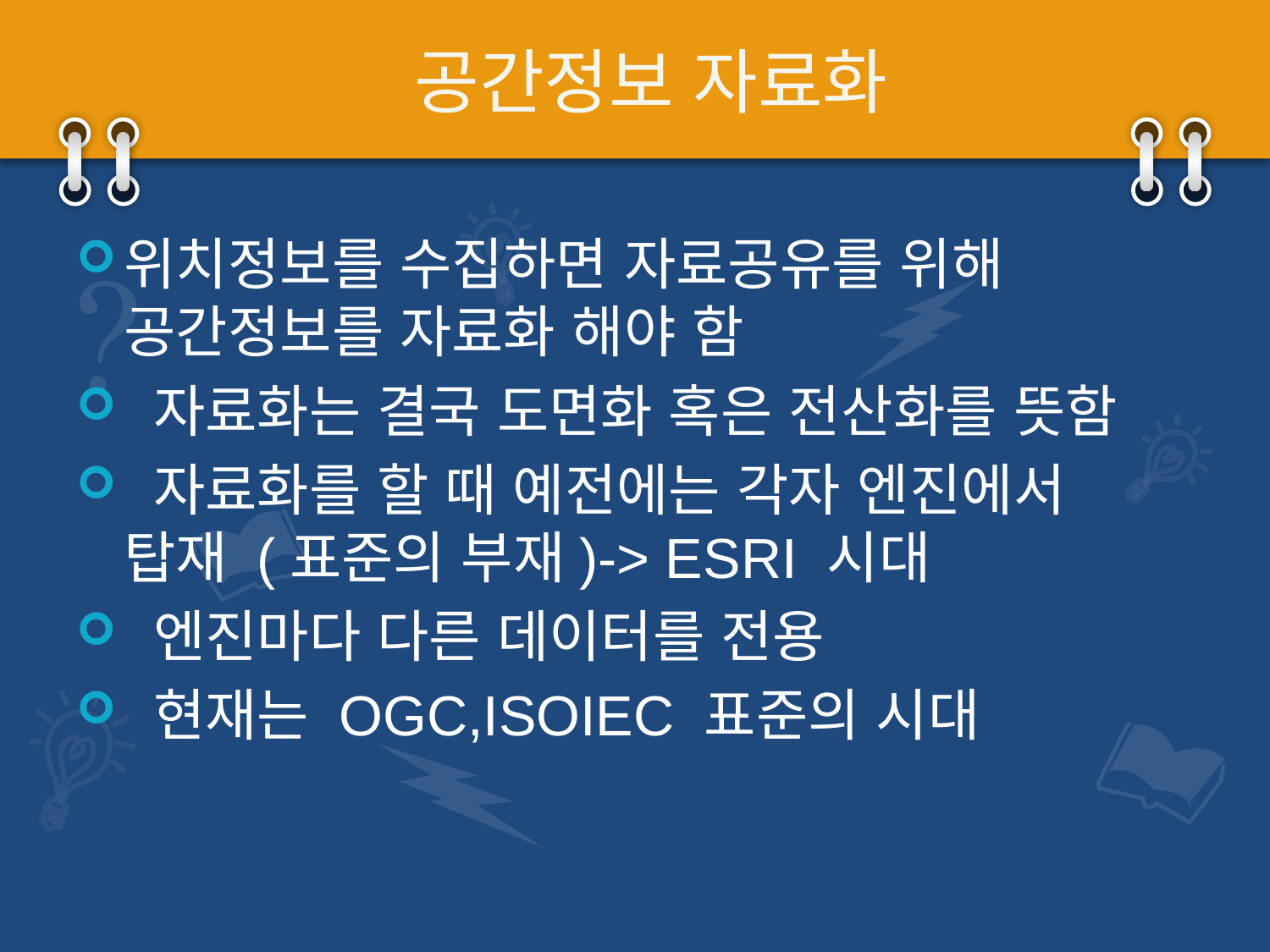

# 공간정보 자료화
위치정보를 수집하면 자료공유를 위해     공간정보를 자료화 해야 함
 자료화는 결국 도면화 혹은 전산화를 뜻함
 자료화를 할 때 예전에는 각자 엔진에서  탑재 (표준의 부재)-> ESRI 시대
 엔진마다 다른 데이터를 전용
 현재는 OGC,ISOIEC 표준의 시대